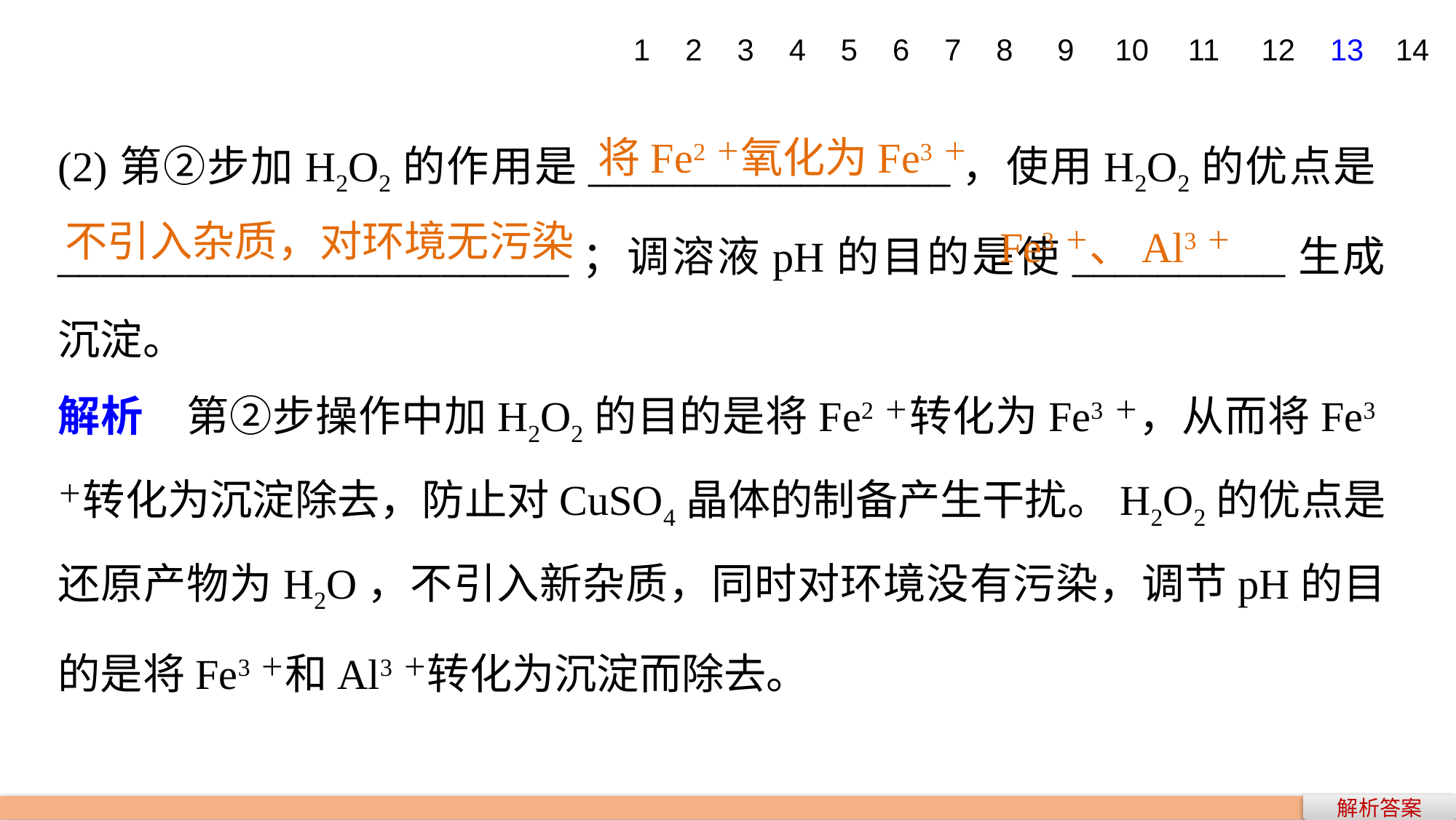

1
2
3
4
5
6
7
8
9
10
11
12
13
14
(2)第②步加H2O2的作用是_________________，使用H2O2的优点是________________________；调溶液pH的目的是使__________生成沉淀。
解析　第②步操作中加H2O2的目的是将Fe2＋转化为Fe3＋，从而将Fe3＋转化为沉淀除去，防止对CuSO4晶体的制备产生干扰。H2O2的优点是还原产物为H2O，不引入新杂质，同时对环境没有污染，调节pH的目的是将Fe3＋和Al3＋转化为沉淀而除去。
将Fe2＋氧化为Fe3＋
不引入杂质，对环境无污染
Fe3＋、Al3＋
解析答案